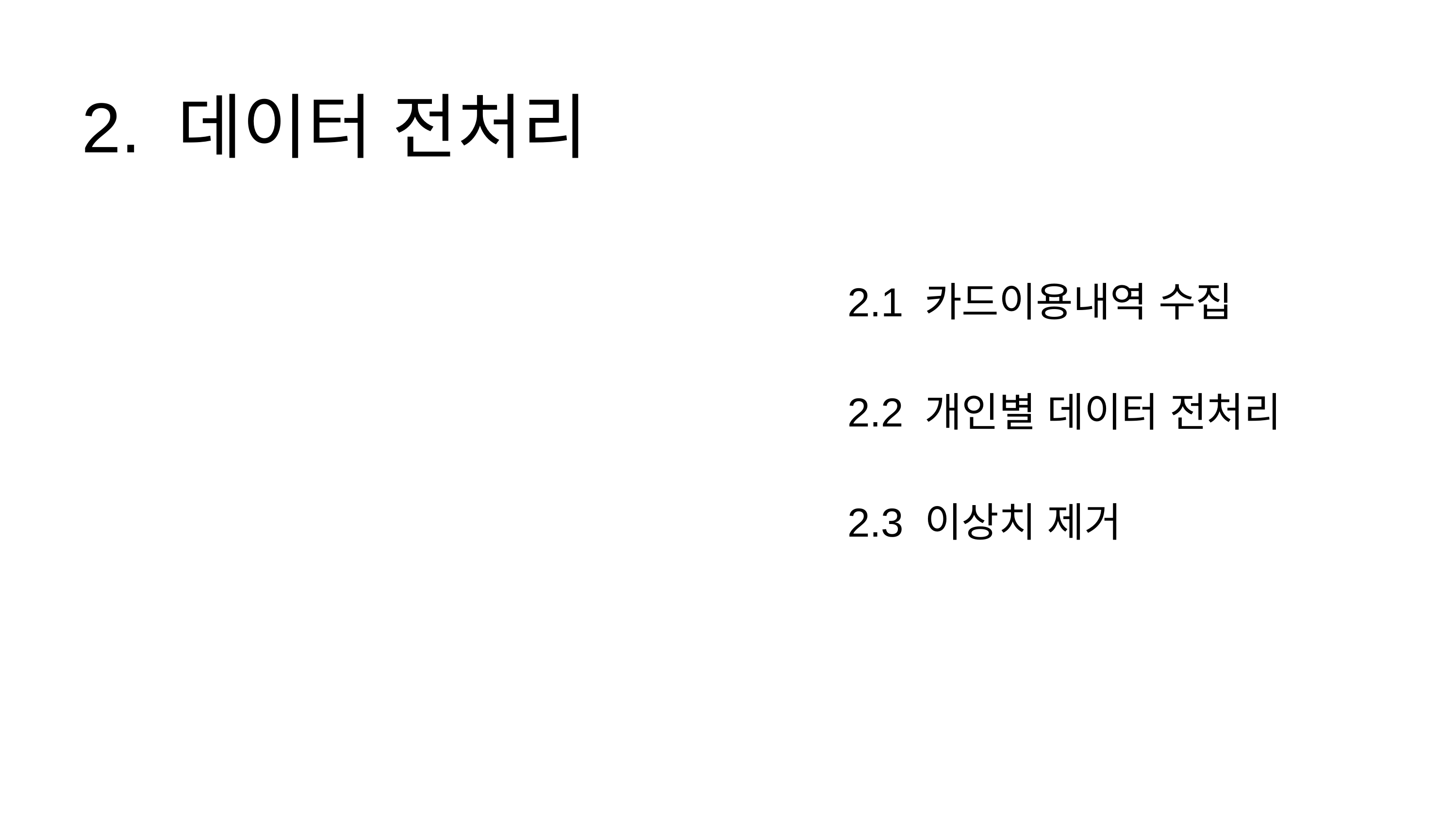

2. 데이터 전처리
2.1 카드이용내역 수집
2.2 개인별 데이터 전처리
2.3 이상치 제거